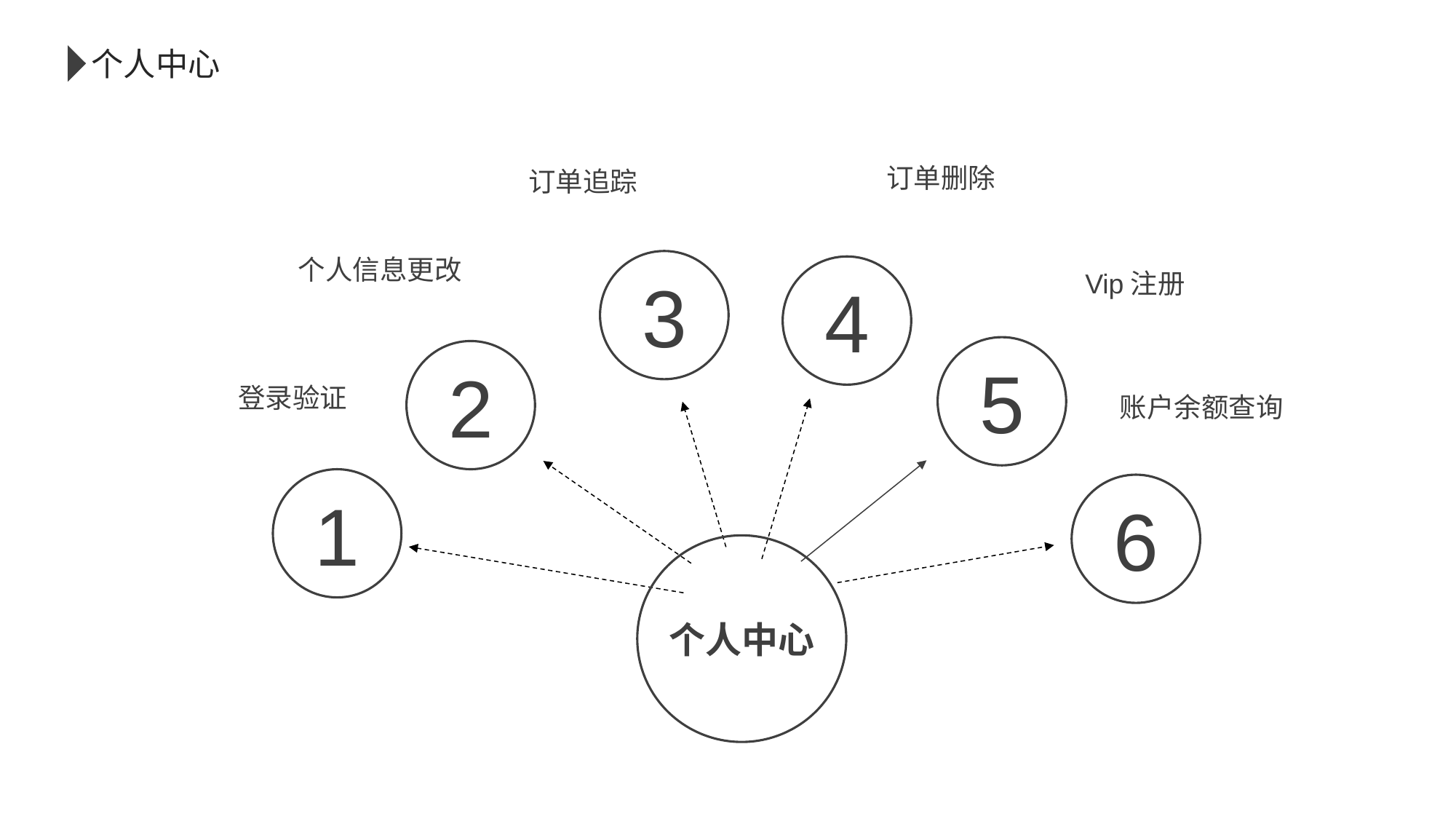

个人中心

订单删除
订单追踪
个人信息更改
Vip注册
登录验证
账户余额查询
3
4
5
2

1
6
个人中心